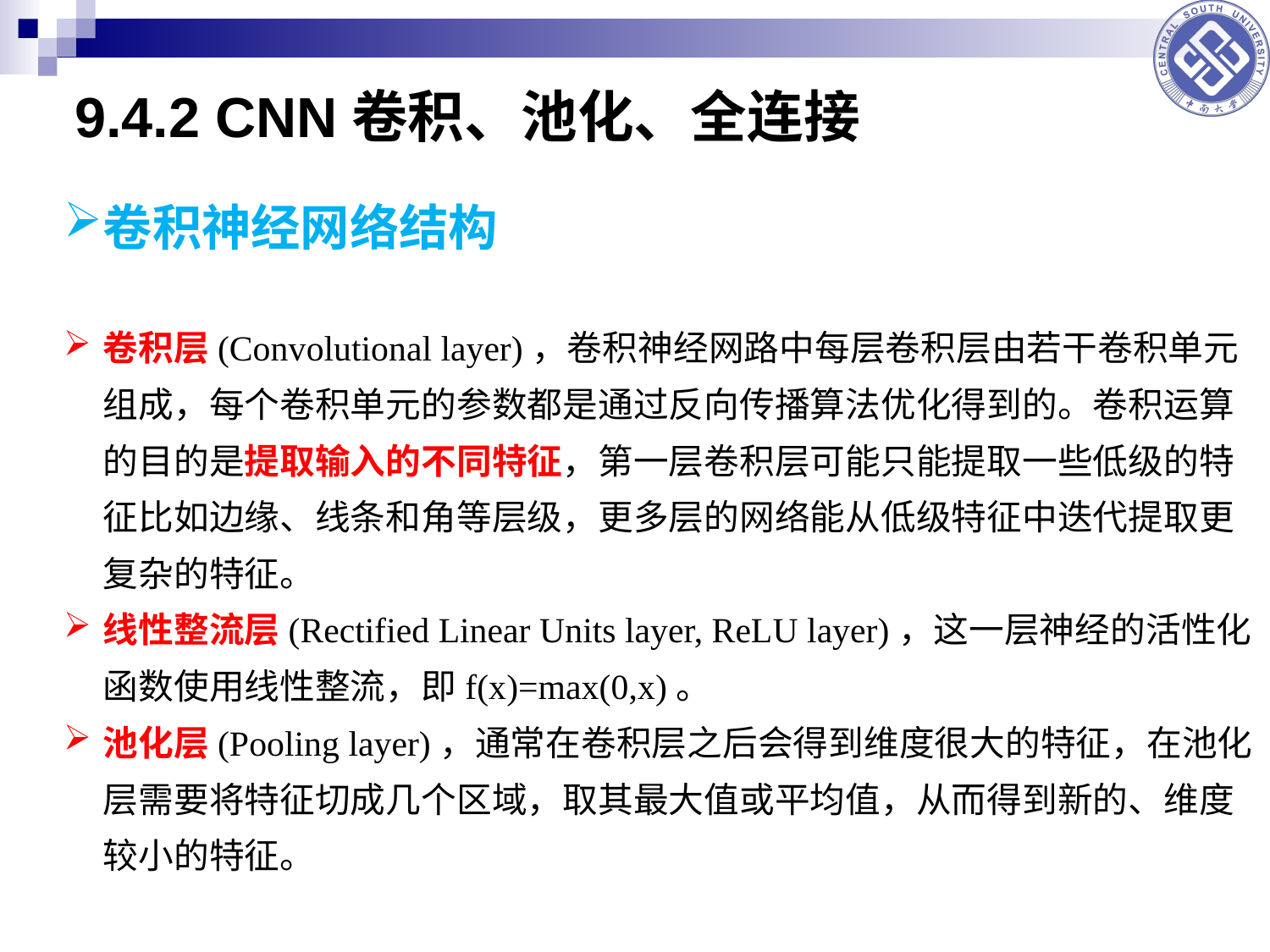

# 9.4.2 CNN卷积、池化、全连接
卷积神经网络结构

卷积层(Convolutional layer)，卷积神经网路中每层卷积层由若干卷积单元组成，每个卷积单元的参数都是通过反向传播算法优化得到的。卷积运算的目的是提取输入的不同特征，第一层卷积层可能只能提取一些低级的特征比如边缘、线条和角等层级，更多层的网络能从低级特征中迭代提取更复杂的特征。
线性整流层(Rectified Linear Units layer, ReLU layer)，这一层神经的活性化函数使用线性整流，即f(x)=max(0,x)。
池化层(Pooling layer)，通常在卷积层之后会得到维度很大的特征，在池化层需要将特征切成几个区域，取其最大值或平均值，从而得到新的、维度较小的特征。